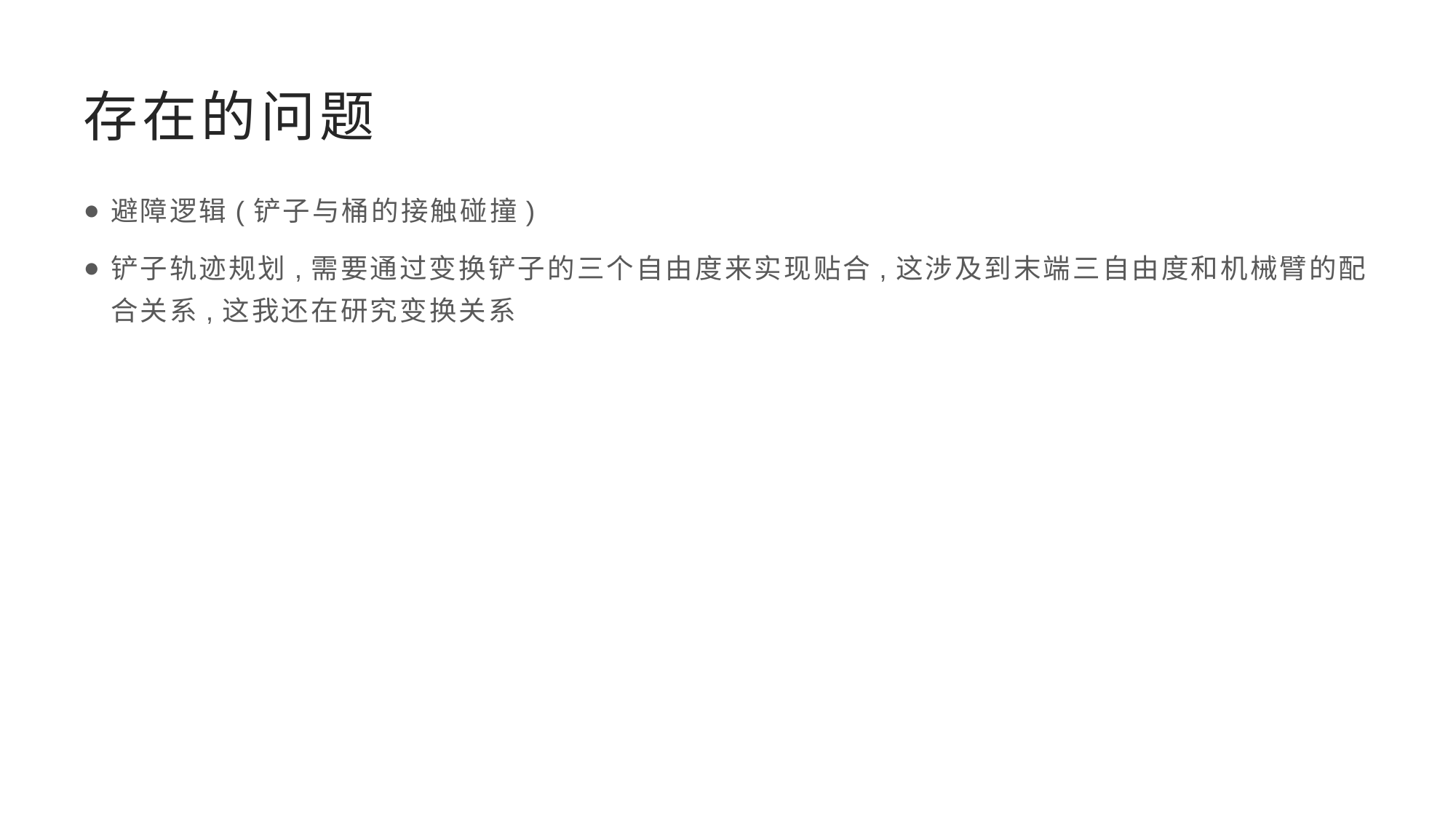

# 存在的问题
避障逻辑(铲子与桶的接触碰撞)
铲子轨迹规划,需要通过变换铲子的三个自由度来实现贴合,这涉及到末端三自由度和机械臂的配合关系,这我还在研究变换关系